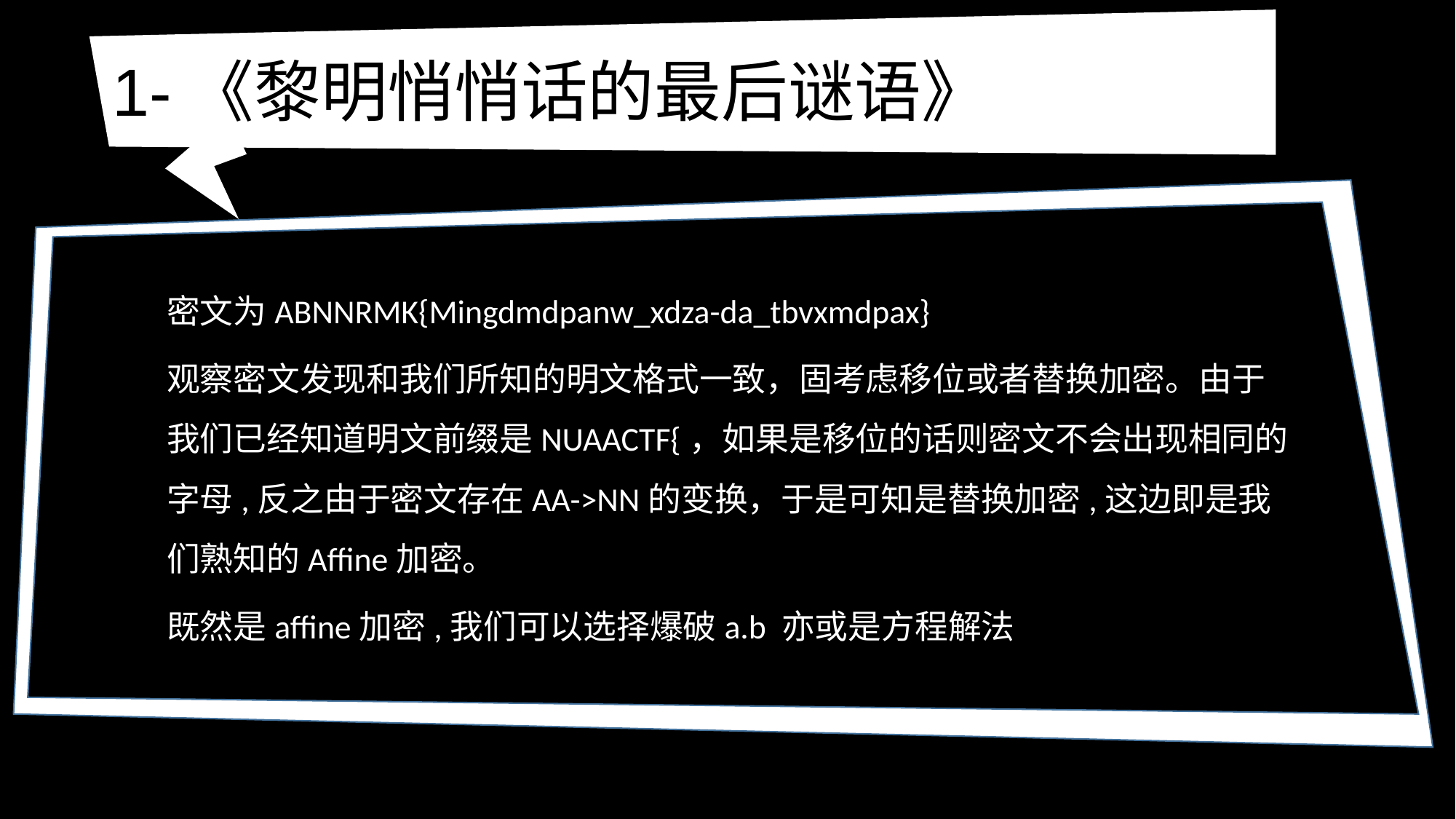

# 1-《黎明悄悄话的最后谜语》
密文为ABNNRMK{Mingdmdpanw_xdza-da_tbvxmdpax}
观察密文发现和我们所知的明文格式一致，固考虑移位或者替换加密。由于我们已经知道明文前缀是NUAACTF{，如果是移位的话则密文不会出现相同的字母,反之由于密文存在AA->NN的变换，于是可知是替换加密,这边即是我们熟知的Affine加密。
既然是affine加密,我们可以选择爆破a.b 亦或是方程解法